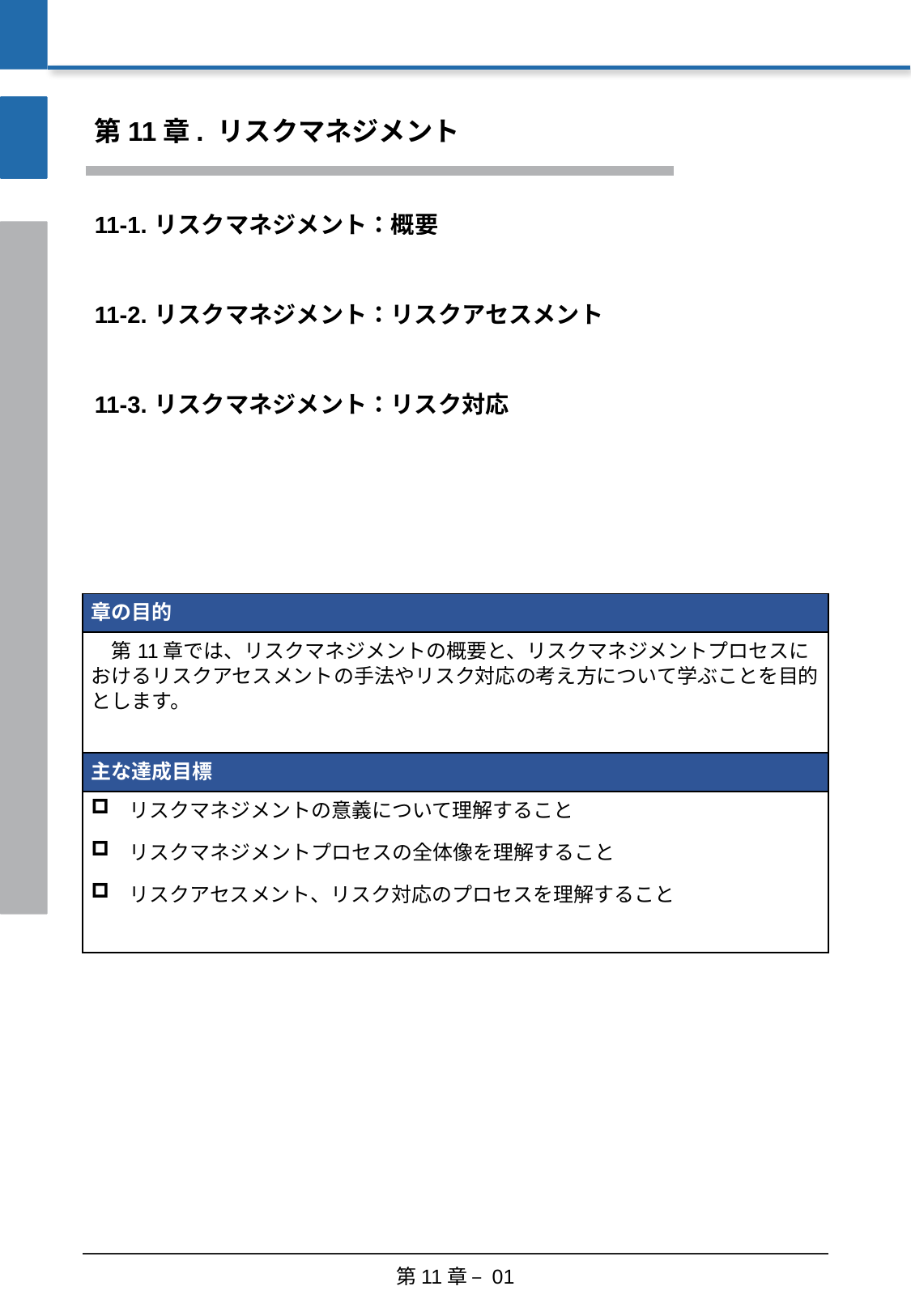

第11章. リスクマネジメント
11-1. リスクマネジメント：概要

11-2. リスクマネジメント：リスクアセスメント

11-3. リスクマネジメント：リスク対応
| 章の目的 |
| --- |
| 第11章では、リスクマネジメントの概要と、リスクマネジメントプロセスにおけるリスクアセスメントの手法やリスク対応の考え方について学ぶことを目的とします。 |
| 主な達成目標 |
| リスクマネジメントの意義について理解すること リスクマネジメントプロセスの全体像を理解すること リスクアセスメント、リスク対応のプロセスを理解すること |
第11章 – 01